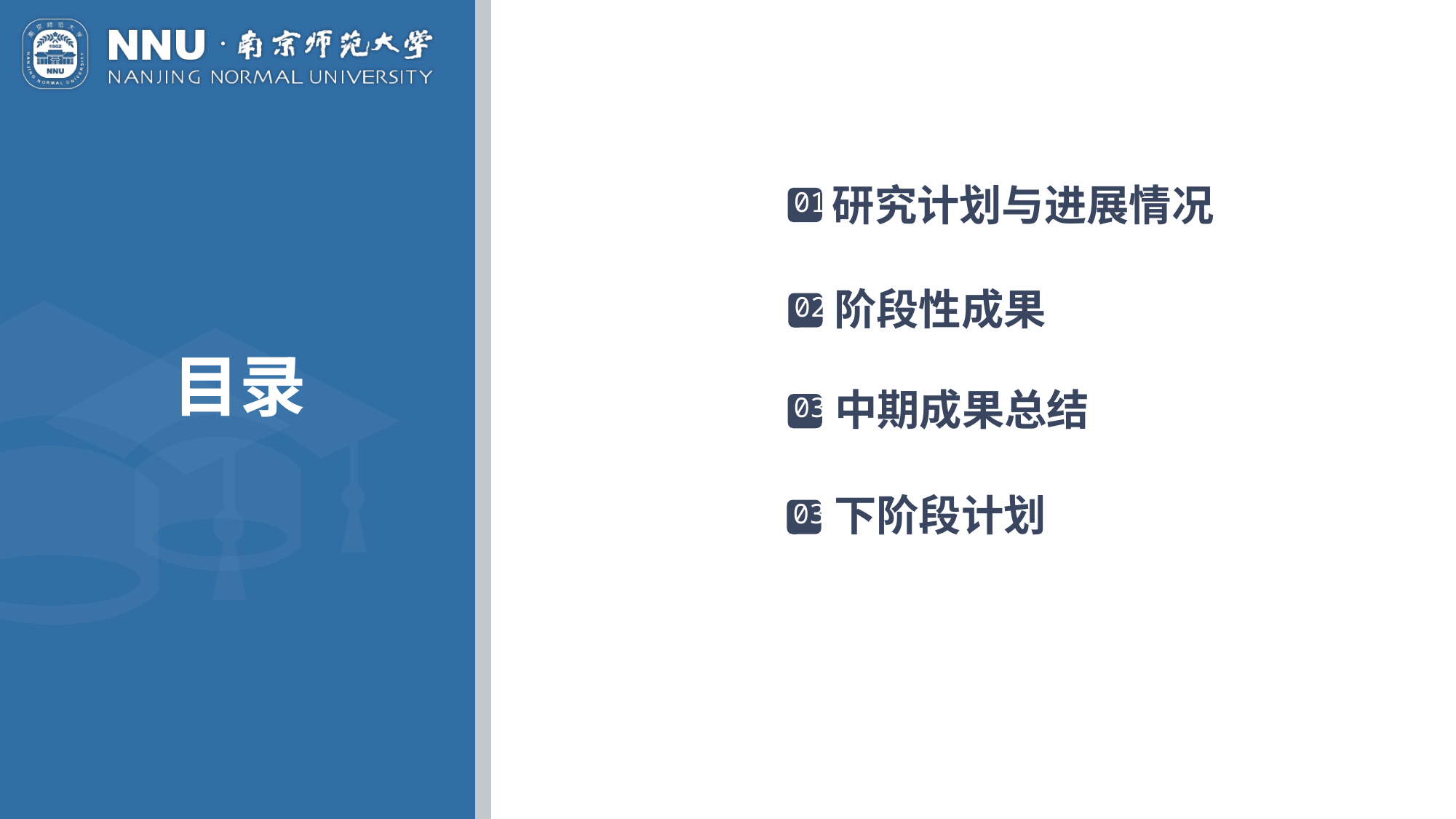

研究计划与进展情况

01
阶段性成果

02

目录
中期成果总结

03
04
下阶段计划

03
05
04
05